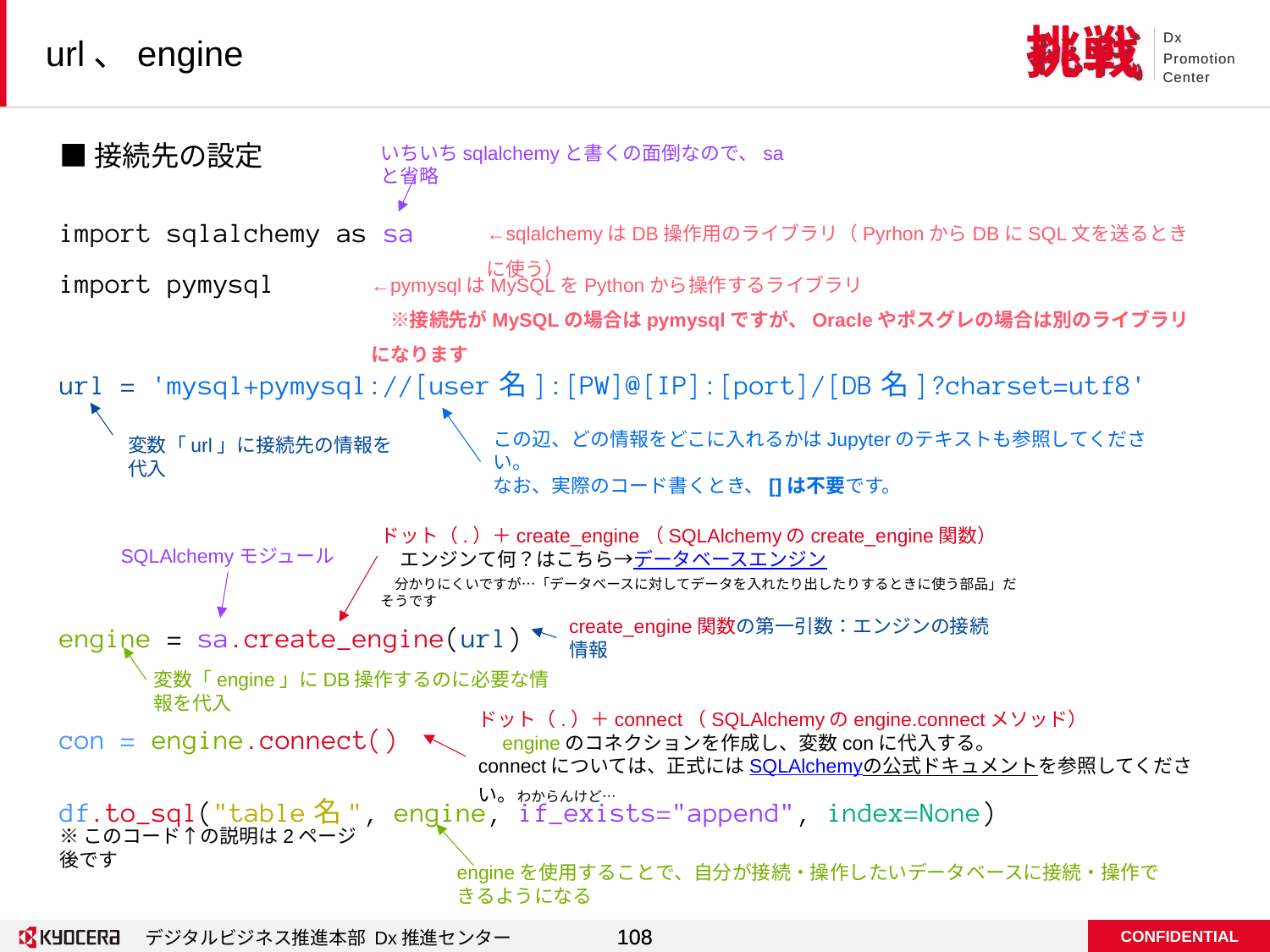

# url、engine
■接続先の設定

import sqlalchemy as sa
import pymysql

url = 'mysql+pymysql://[user名]:[PW]@[IP]:[port]/[DB名]?charset=utf8'

engine = sa.create_engine(url)

con = engine.connect()

df.to_sql("table名", engine, if_exists="append", index=None)
いちいちsqlalchemyと書くの面倒なので、saと省略
←sqlalchemyはDB操作用のライブラリ（PyrhonからDBにSQL文を送るときに使う）
←pymysqlはMySQLをPythonから操作するライブラリ
　※接続先がMySQLの場合はpymysqlですが、Oracleやポスグレの場合は別のライブラリになります
この辺、どの情報をどこに入れるかはJupyterのテキストも参照してください。
なお、実際のコード書くとき、[]は不要です。
変数「url」に接続先の情報を代入
ドット（.）＋create_engine（SQLAlchemyのcreate_engine関数）
　エンジンて何？はこちら→データベースエンジン
　分かりにくいですが…「データベースに対してデータを入れたり出したりするときに使う部品」だそうです
SQLAlchemyモジュール
create_engine関数の第一引数：エンジンの接続情報
変数「engine」にDB操作するのに必要な情報を代入
ドット（.）＋connect（SQLAlchemyのengine.connectメソッド）
　engineのコネクションを作成し、変数conに代入する。
connectについては、正式にはSQLAlchemyの公式ドキュメントを参照してください。わからんけど…
※このコード↑の説明は2ページ後です
engineを使用することで、自分が接続・操作したいデータベースに接続・操作できるようになる